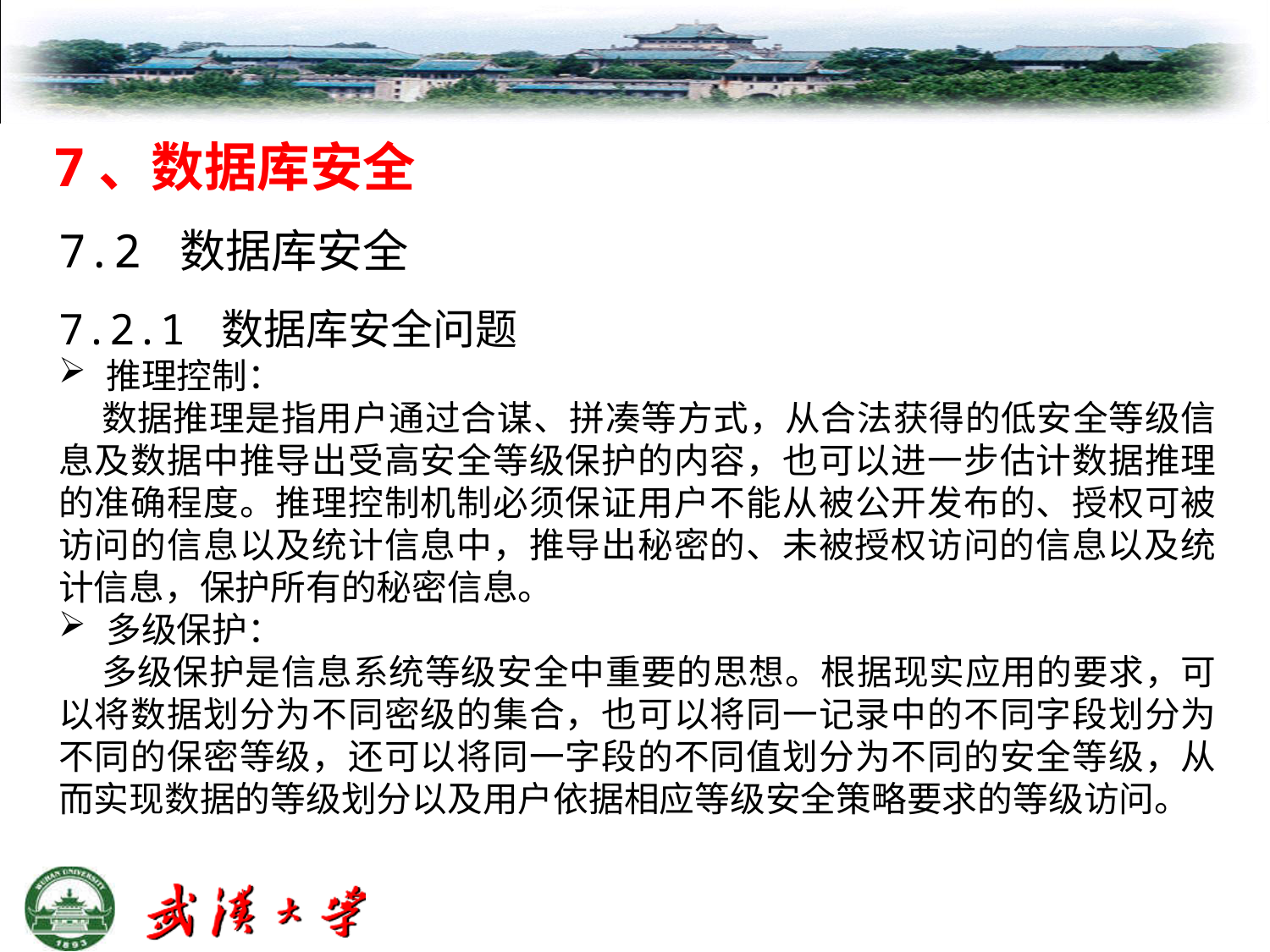

7、数据库安全
7.2 数据库安全
7.2.1 数据库安全问题
推理控制：
    数据推理是指用户通过合谋、拼凑等方式，从合法获得的低安全等级信息及数据中推导出受高安全等级保护的内容，也可以进一步估计数据推理的准确程度。推理控制机制必须保证用户不能从被公开发布的、授权可被访问的信息以及统计信息中，推导出秘密的、未被授权访问的信息以及统计信息，保护所有的秘密信息。
多级保护：
    多级保护是信息系统等级安全中重要的思想。根据现实应用的要求，可以将数据划分为不同密级的集合，也可以将同一记录中的不同字段划分为不同的保密等级，还可以将同一字段的不同值划分为不同的安全等级，从而实现数据的等级划分以及用户依据相应等级安全策略要求的等级访问。